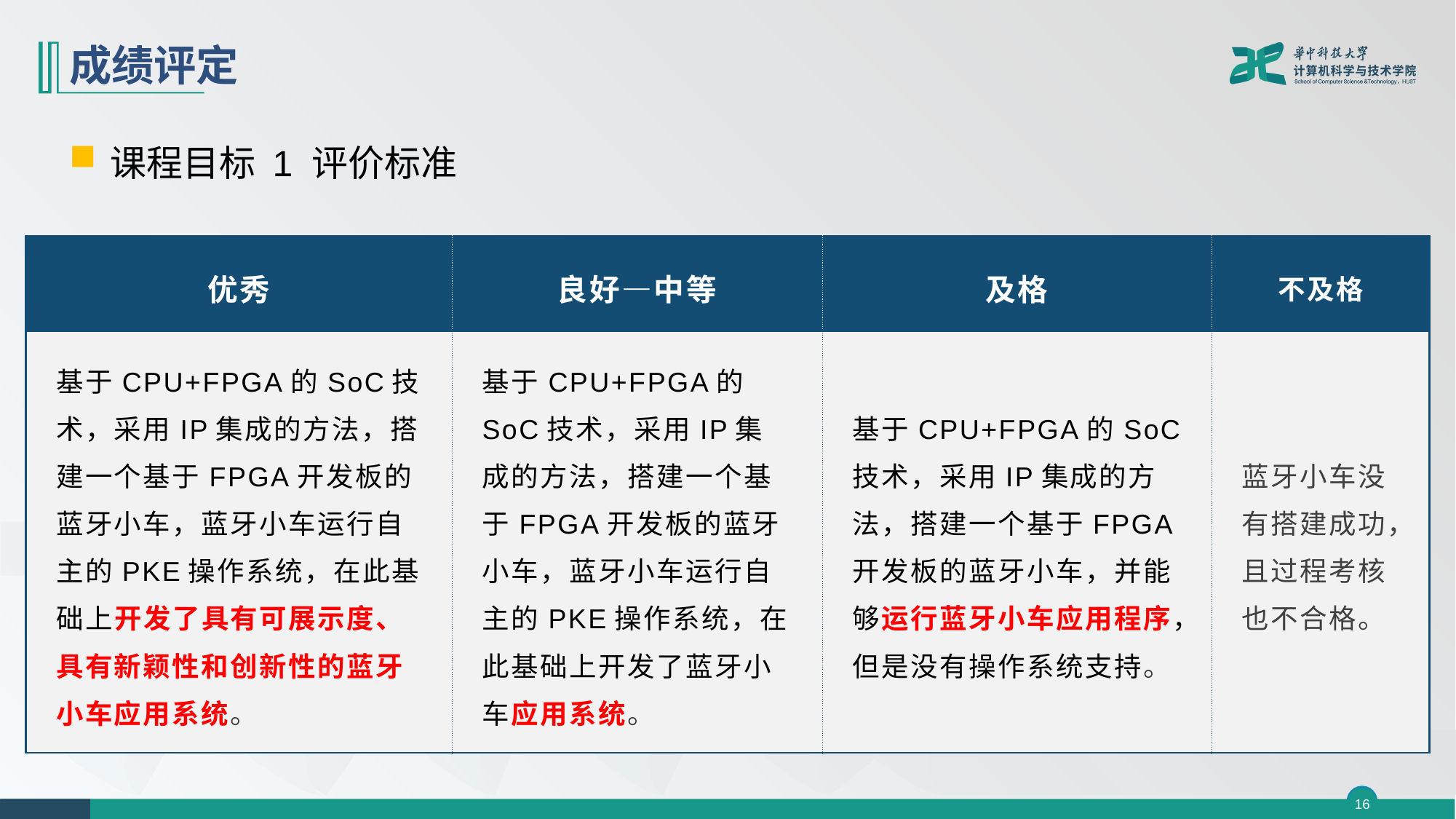

# 成绩评定
课程目标 1 评价标准
| 优秀 | 良好—中等 | 及格 | 不及格 |
| --- | --- | --- | --- |
| 基于CPU+FPGA的SoC技术，采用IP集成的方法，搭建一个基于FPGA开发板的蓝牙小车，蓝牙小车运行自主的PKE操作系统，在此基础上开发了具有可展示度、具有新颖性和创新性的蓝牙小车应用系统。 | 基于CPU+FPGA的SoC技术，采用IP集成的方法，搭建一个基于FPGA开发板的蓝牙小车，蓝牙小车运行自主的PKE操作系统，在此基础上开发了蓝牙小车应用系统。 | 基于CPU+FPGA的SoC技术，采用IP集成的方法，搭建一个基于FPGA开发板的蓝牙小车，并能够运行蓝牙小车应用程序，但是没有操作系统支持。 | 蓝牙小车没有搭建成功，且过程考核也不合格。 |